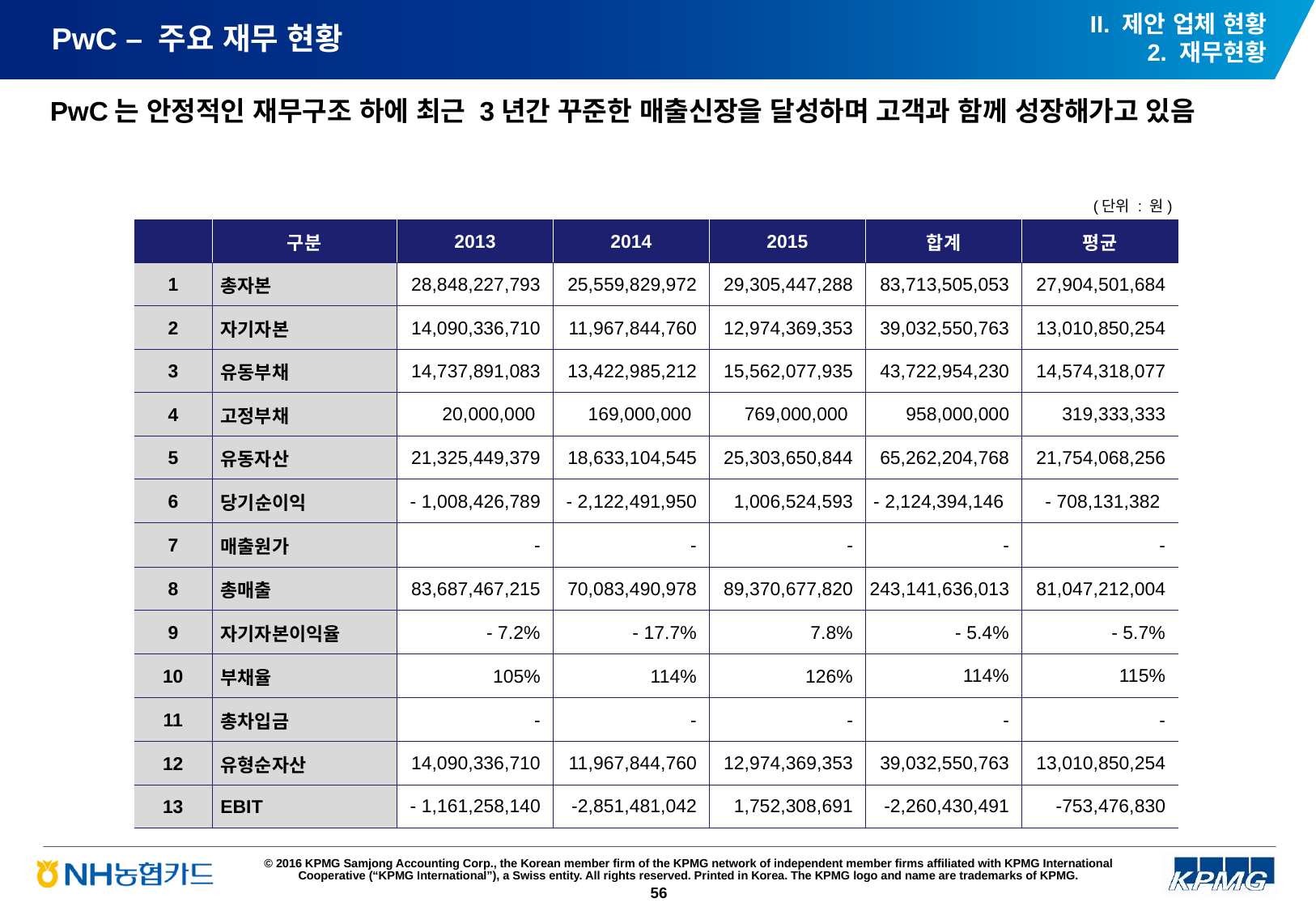

II. 제안 업체 현황
2. 재무현황
# PwC – 주요 재무 현황
PwC는 안정적인 재무구조 하에 최근 3년간 꾸준한 매출신장을 달성하며 고객과 함께 성장해가고 있음
(단위 : 원)
|  | 구분 | 2013 | 2014 | 2015 | 합계 | 평균 |
| --- | --- | --- | --- | --- | --- | --- |
| 1 | 총자본 | 28,848,227,793 | 25,559,829,972 | 29,305,447,288 | 83,713,505,053 | 27,904,501,684 |
| 2 | 자기자본 | 14,090,336,710 | 11,967,844,760 | 12,974,369,353 | 39,032,550,763 | 13,010,850,254 |
| 3 | 유동부채 | 14,737,891,083 | 13,422,985,212 | 15,562,077,935 | 43,722,954,230 | 14,574,318,077 |
| 4 | 고정부채 | 20,000,000 | 169,000,000 | 769,000,000 | 958,000,000 | 319,333,333 |
| 5 | 유동자산 | 21,325,449,379 | 18,633,104,545 | 25,303,650,844 | 65,262,204,768 | 21,754,068,256 |
| 6 | 당기순이익 | - 1,008,426,789 | - 2,122,491,950 | 1,006,524,593 | - 2,124,394,146 | - 708,131,382 |
| 7 | 매출원가 | - | - | - | - | - |
| 8 | 총매출 | 83,687,467,215 | 70,083,490,978 | 89,370,677,820 | 243,141,636,013 | 81,047,212,004 |
| 9 | 자기자본이익율 | - 7.2% | - 17.7% | 7.8% | - 5.4% | - 5.7% |
| 10 | 부채율 | 105% | 114% | 126% | 114% | 115% |
| 11 | 총차입금 | - | - | - | - | - |
| 12 | 유형순자산 | 14,090,336,710 | 11,967,844,760 | 12,974,369,353 | 39,032,550,763 | 13,010,850,254 |
| 13 | EBIT | - 1,161,258,140 | -2,851,481,042 | 1,752,308,691 | -2,260,430,491 | -753,476,830 |